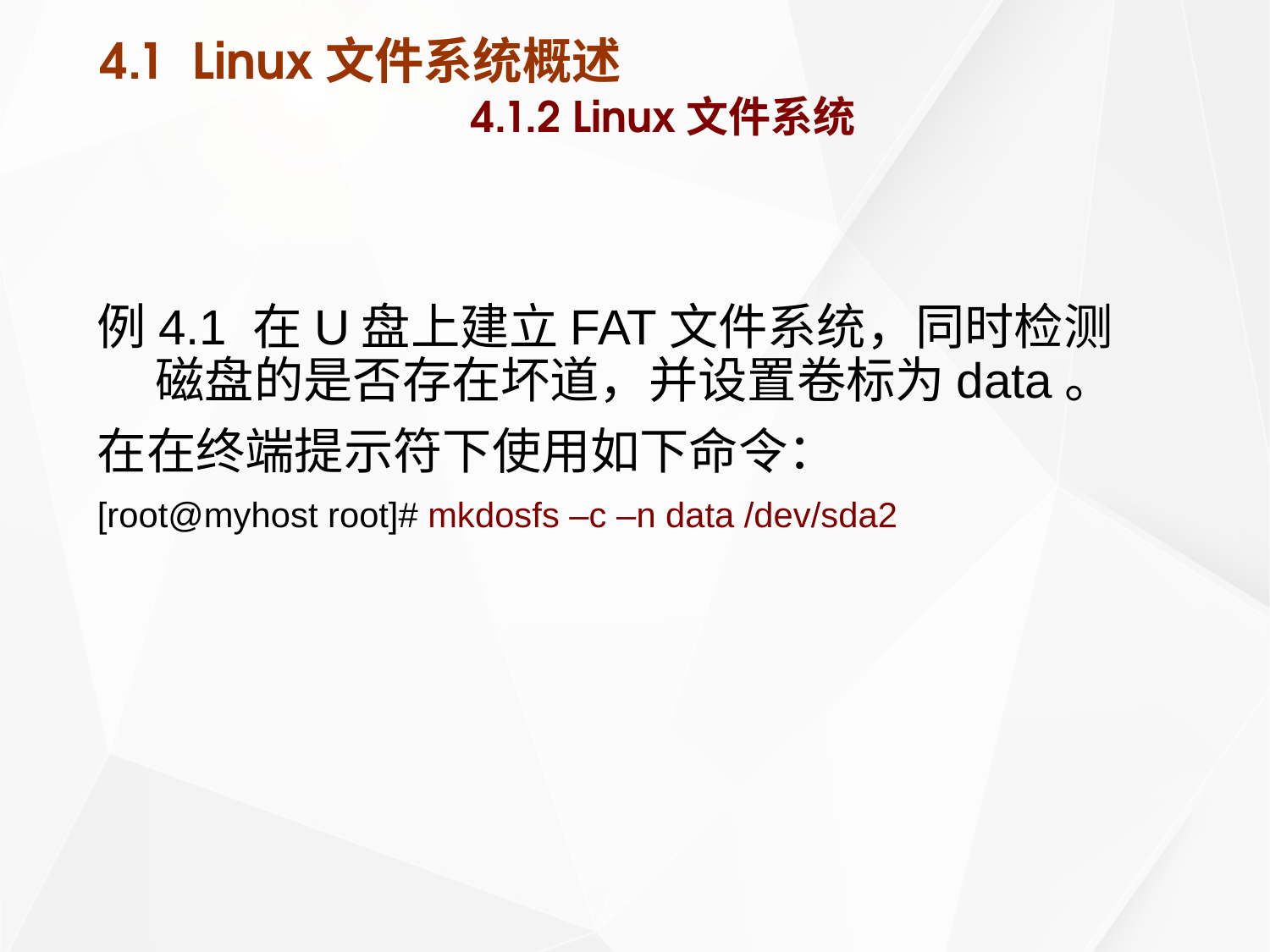

# 4.1  Linux文件系统概述 4.1.2 Linux文件系统
例4.1 在U盘上建立FAT文件系统，同时检测磁盘的是否存在坏道，并设置卷标为data。
在在终端提示符下使用如下命令：
[root@myhost root]# mkdosfs –c –n data /dev/sda2